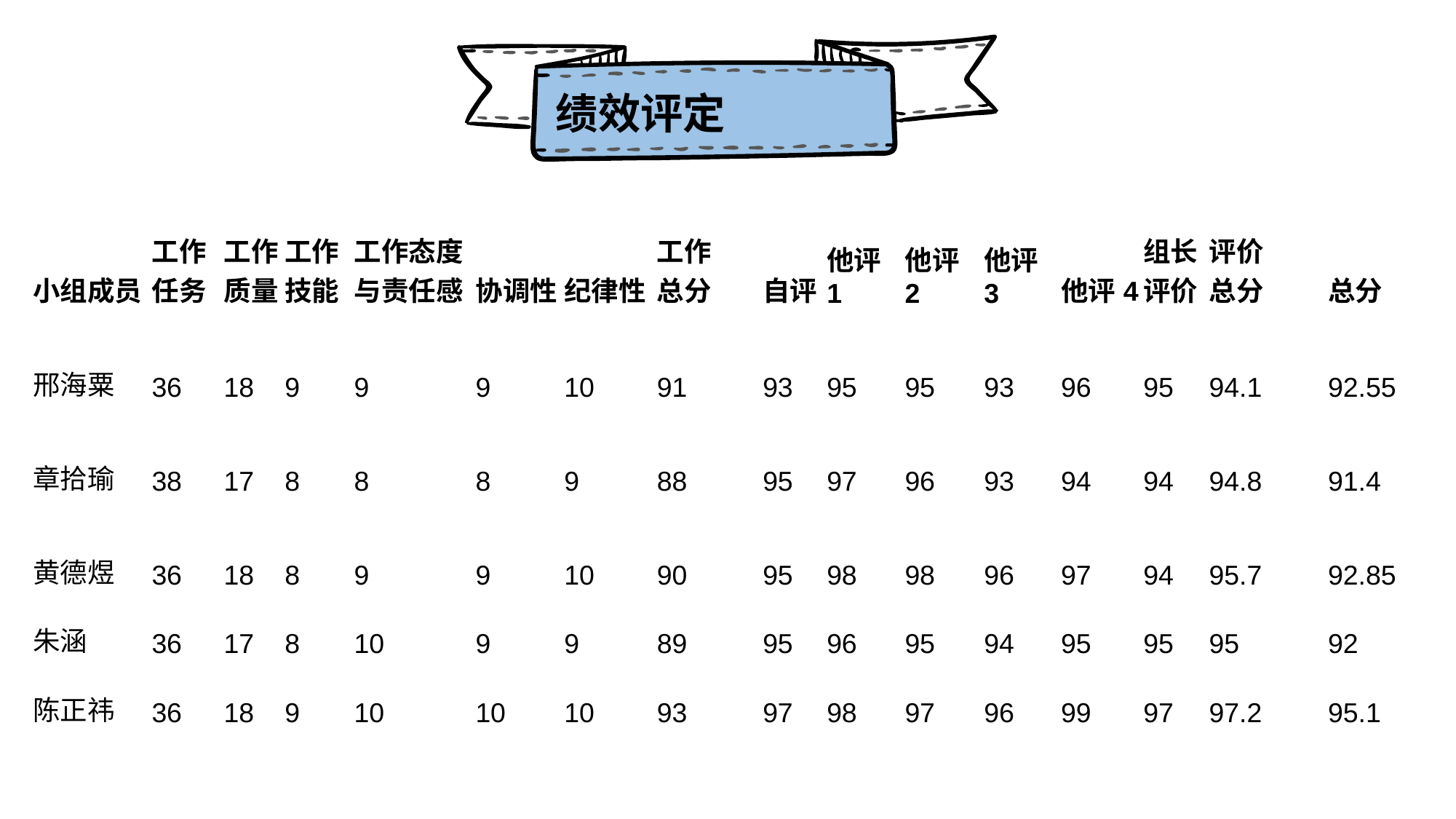

绩效评定
| 小组成员 | 工作任务 | 工作质量 | 工作技能 | 工作态度与责任感 | 协调性 | 纪律性 | 工作总分 |  | 自评 | 他评1 | 他评2 | 他评3 | 他评4 | 组长评价 | 评价总分 |  | 总分 |
| --- | --- | --- | --- | --- | --- | --- | --- | --- | --- | --- | --- | --- | --- | --- | --- | --- | --- |
| 邢海粟 | 36 | 18 | 9 | 9 | 9 | 10 | 91 |  | 93 | 95 | 95 | 93 | 96 | 95 | 94.1 |  | 92.55 |
| 章拾瑜 | 38 | 17 | 8 | 8 | 8 | 9 | 88 |  | 95 | 97 | 96 | 93 | 94 | 94 | 94.8 |  | 91.4 |
| 黄德煜 | 36 | 18 | 8 | 9 | 9 | 10 | 90 |  | 95 | 98 | 98 | 96 | 97 | 94 | 95.7 |  | 92.85 |
| 朱涵 | 36 | 17 | 8 | 10 | 9 | 9 | 89 |  | 95 | 96 | 95 | 94 | 95 | 95 | 95 |  | 92 |
| 陈正祎 | 36 | 18 | 9 | 10 | 10 | 10 | 93 |  | 97 | 98 | 97 | 96 | 99 | 97 | 97.2 |  | 95.1 |